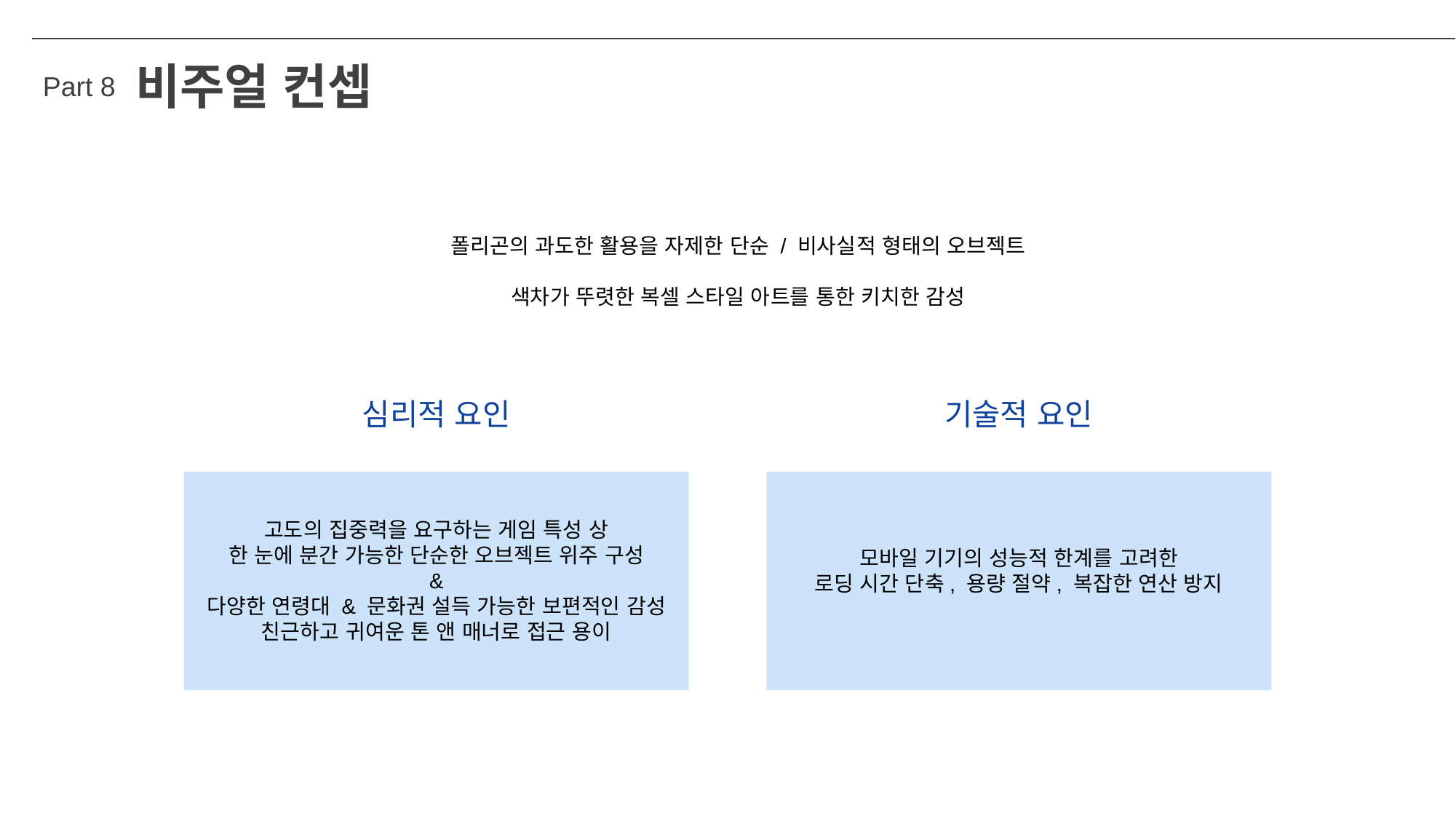

비주얼 컨셉
Part 8
폴리곤의 과도한 활용을 자제한 단순 / 비사실적 형태의 오브젝트

색차가 뚜렷한 복셀 스타일 아트를 통한 키치한 감성
심리적 요인
기술적 요인

고도의 집중력을 요구하는 게임 특성 상
한 눈에 분간 가능한 단순한 오브젝트 위주 구성
&
다양한 연령대 & 문화권 설득 가능한 보편적인 감성
친근하고 귀여운 톤 앤 매너로 접근 용이
모바일 기기의 성능적 한계를 고려한
로딩 시간 단축, 용량 절약, 복잡한 연산 방지